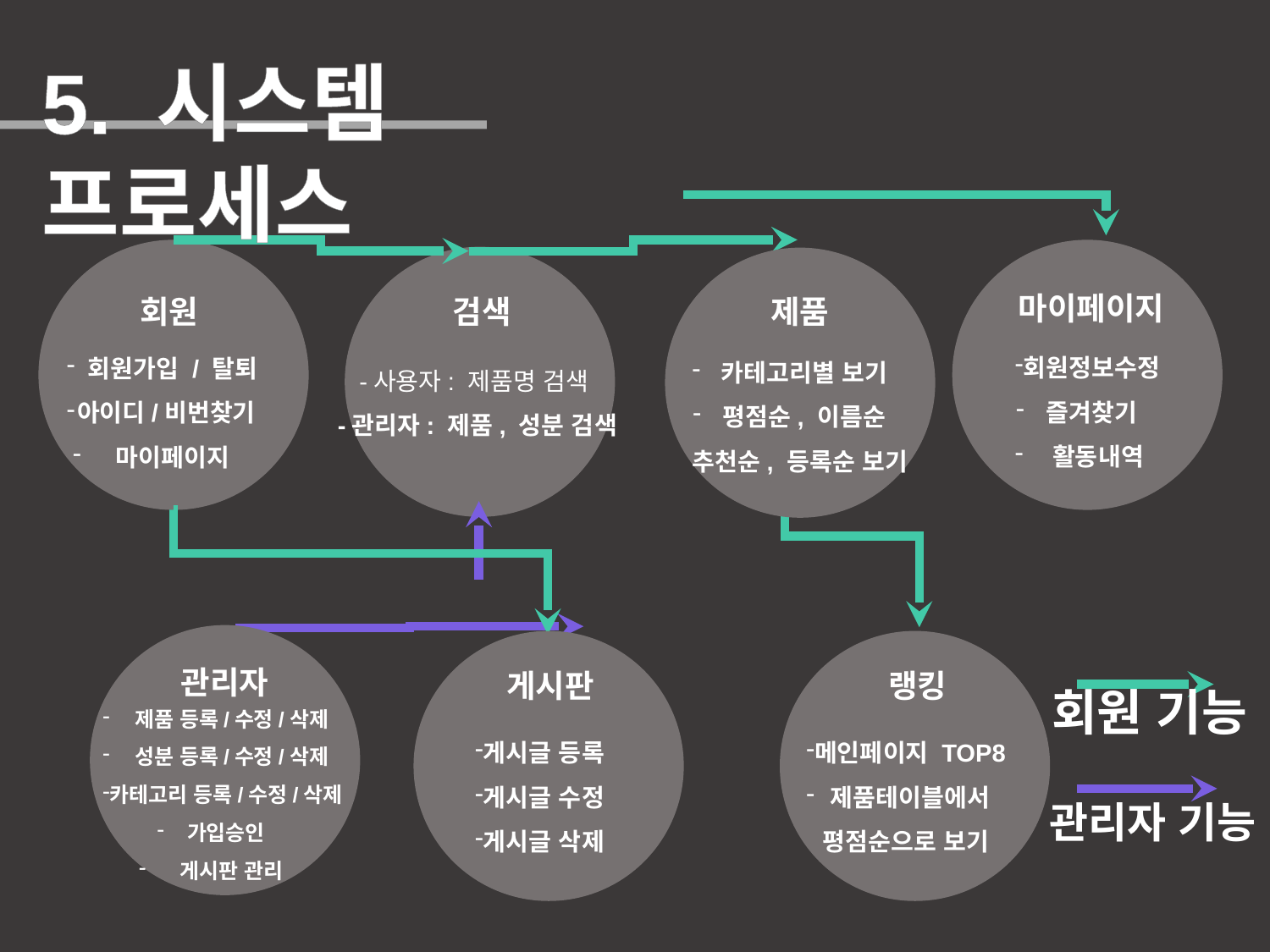

5. 시스템 프로세스

마이페이지
회원
검색
제품
회원정보수정
즐겨찾기
 활동내역
 회원가입 / 탈퇴
아이디/비번찾기
 마이페이지
카테고리별 보기
평점순, 이름순
추천순, 등록순 보기
-사용자: 제품명 검색
-관리자: 제품, 성분 검색

관리자
게시판
랭킹
회원 기능
 제품 등록/수정/삭제
 성분 등록/수정/삭제
카테고리 등록/수정/삭제
가입승인
 게시판 관리
게시글 등록
게시글 수정
게시글 삭제
메인페이지 TOP8
제품테이블에서
평점순으로 보기
관리자 기능